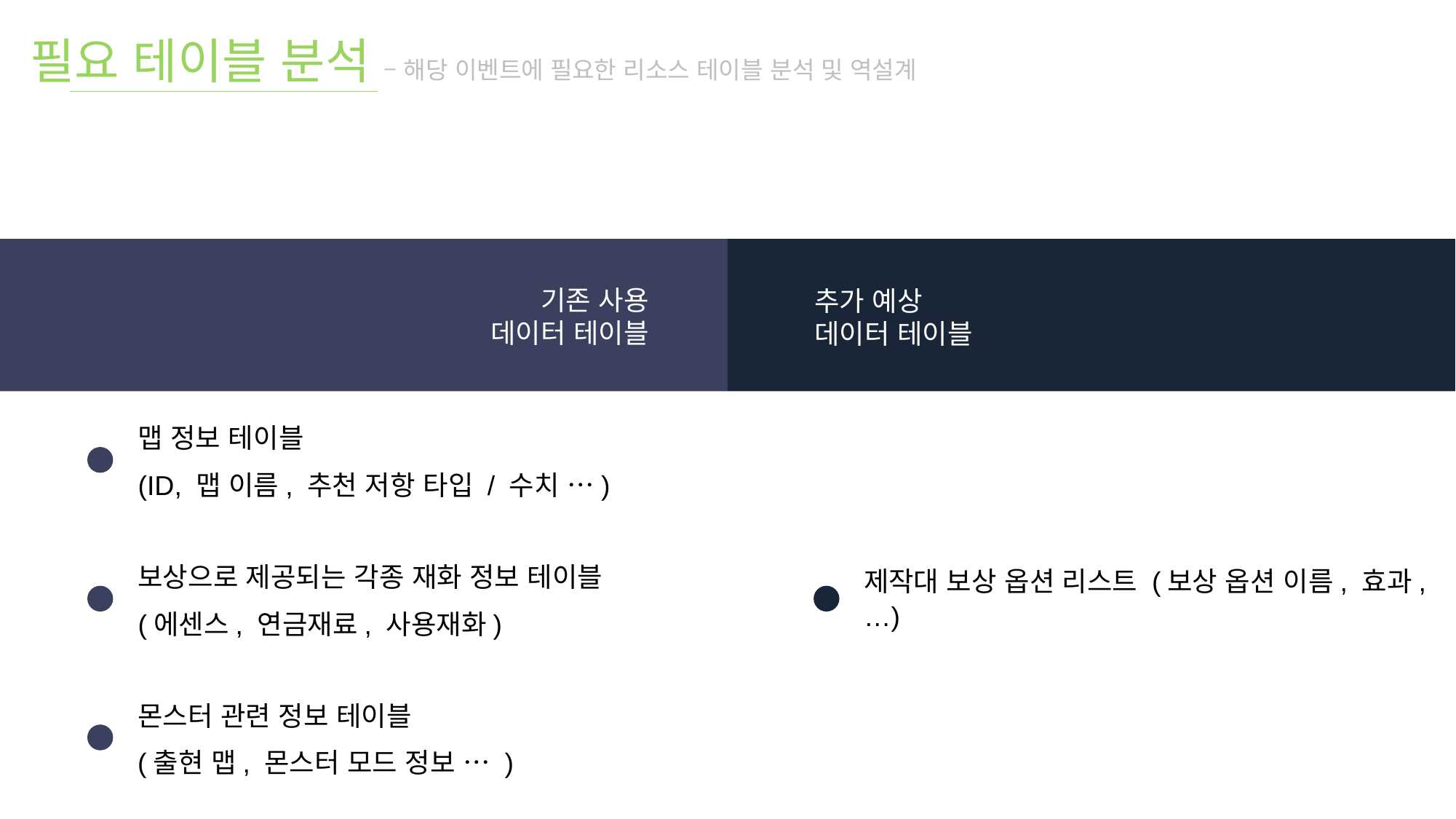

필요 테이블 분석 – 해당 이벤트에 필요한 리소스 테이블 분석 및 역설계

기존 사용
데이터 테이블

추가 예상
데이터 테이블
맵 정보 테이블
(ID, 맵 이름, 추천 저항 타입 / 수치 …)

제작대 보상 옵션 리스트 (보상 옵션 이름, 효과, …)
보상으로 제공되는 각종 재화 정보 테이블
(에센스, 연금재료, 사용재화)

몬스터 관련 정보 테이블
(출현 맵, 몬스터 모드 정보 … )